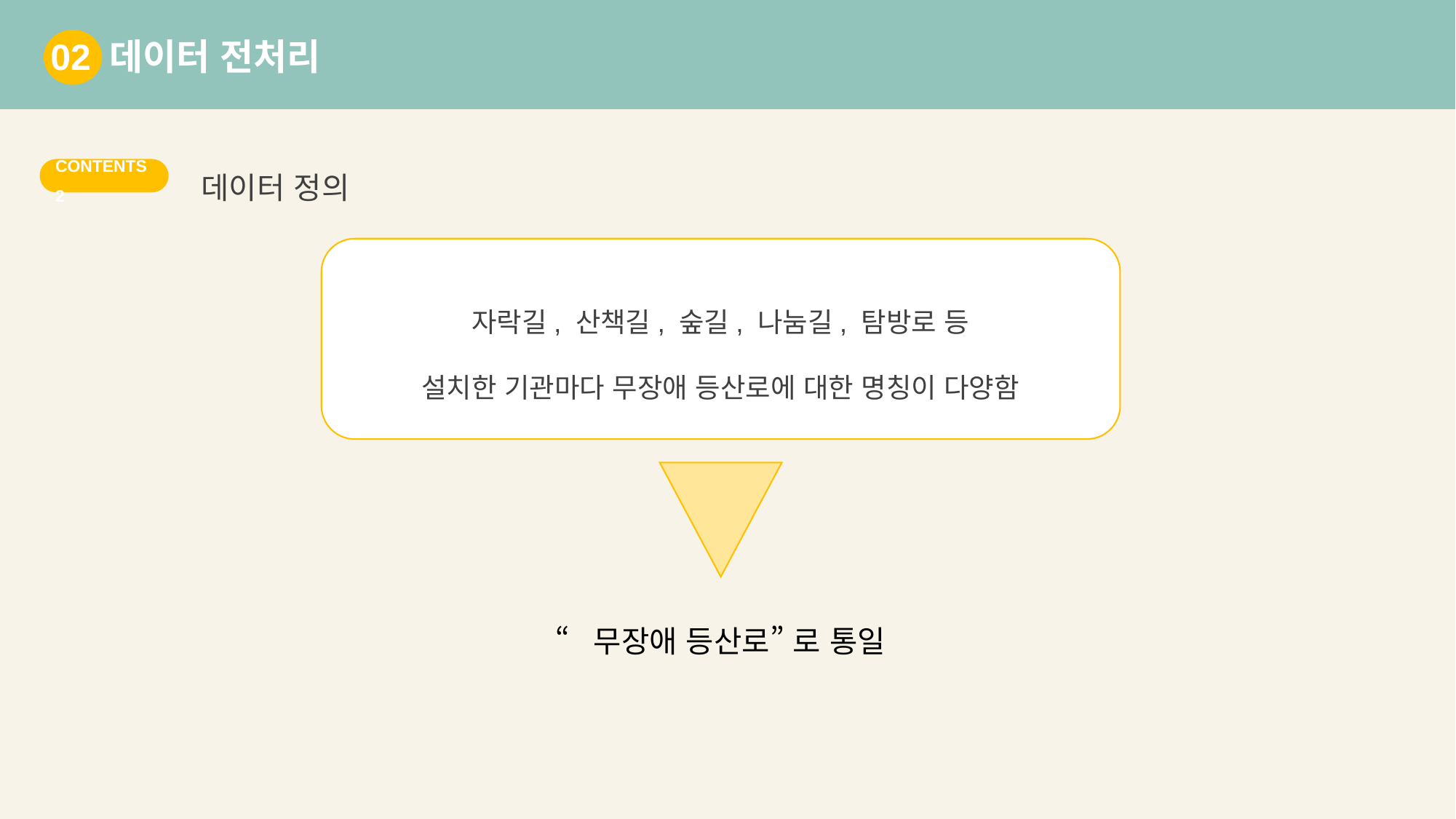

02 데이터 전처리

데이터 정의
CONTENTS 2

자락길, 산책길, 숲길, 나눔길, 탐방로 등
설치한 기관마다 무장애 등산로에 대한 명칭이 다양함

“무장애 등산로” 로 통일